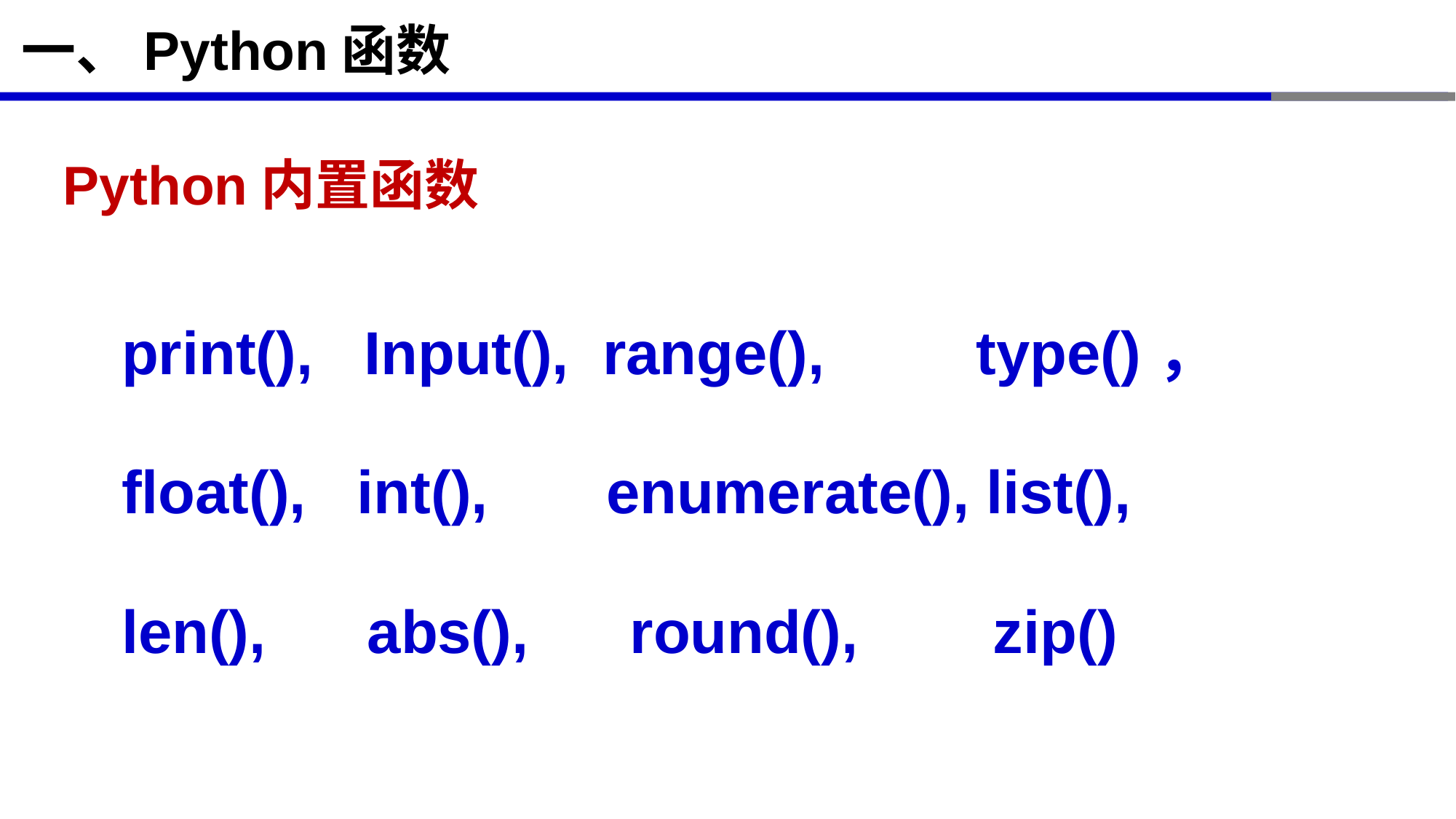

# 一、Python函数
Python内置函数
print(),   Input(),  range(),         type()，
float(),   int(),       enumerate(), list(),
len(),      abs(),      round(),        zip()